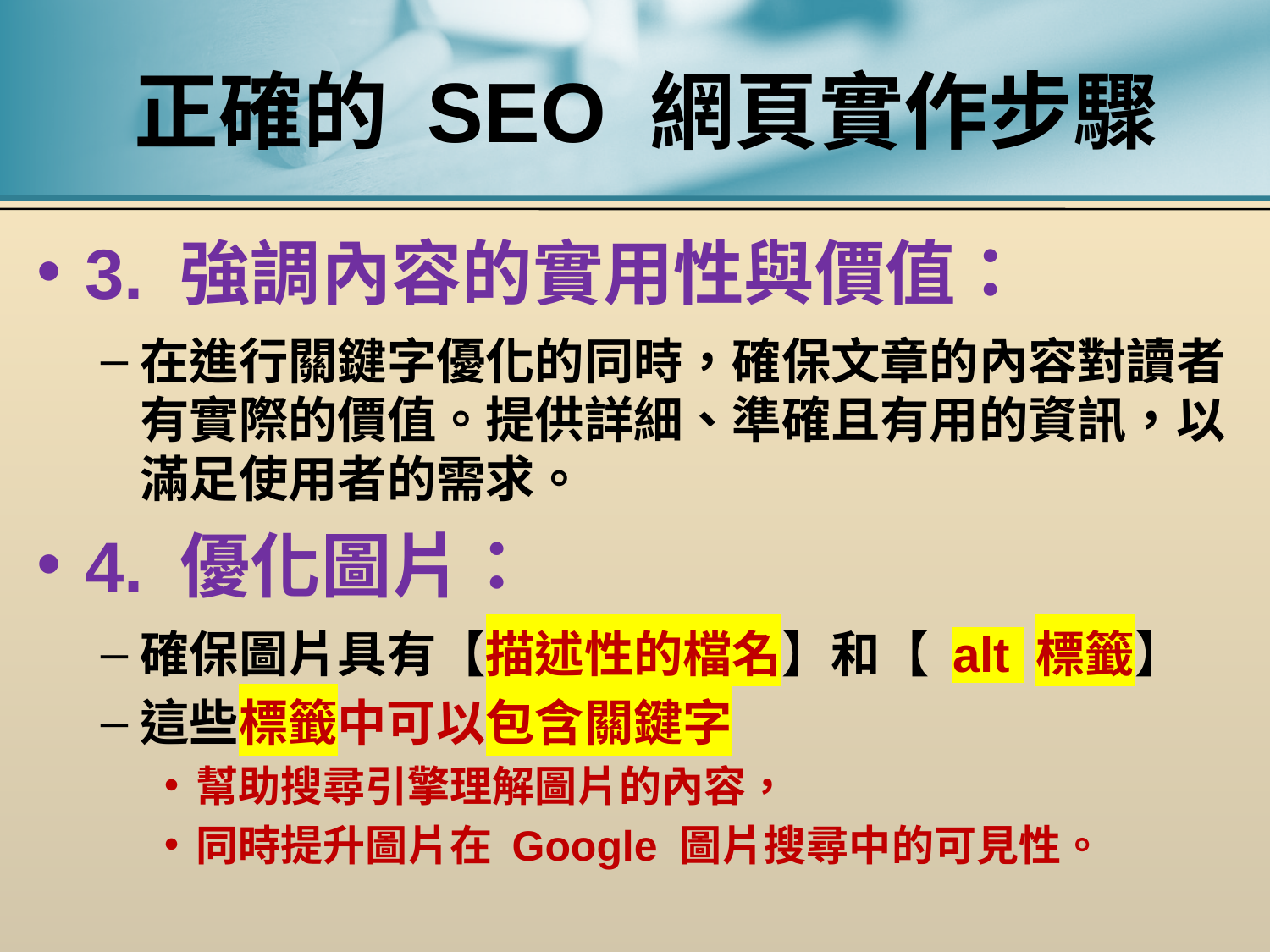

# 正確的 SEO 網頁實作步驟
3. 強調內容的實用性與價值：
在進行關鍵字優化的同時，確保文章的內容對讀者有實際的價值。提供詳細、準確且有用的資訊，以滿足使用者的需求。
4. 優化圖片：
確保圖片具有【描述性的檔名】和【 alt 標籤】
這些標籤中可以包含關鍵字
幫助搜尋引擎理解圖片的內容，
同時提升圖片在 Google 圖片搜尋中的可見性。